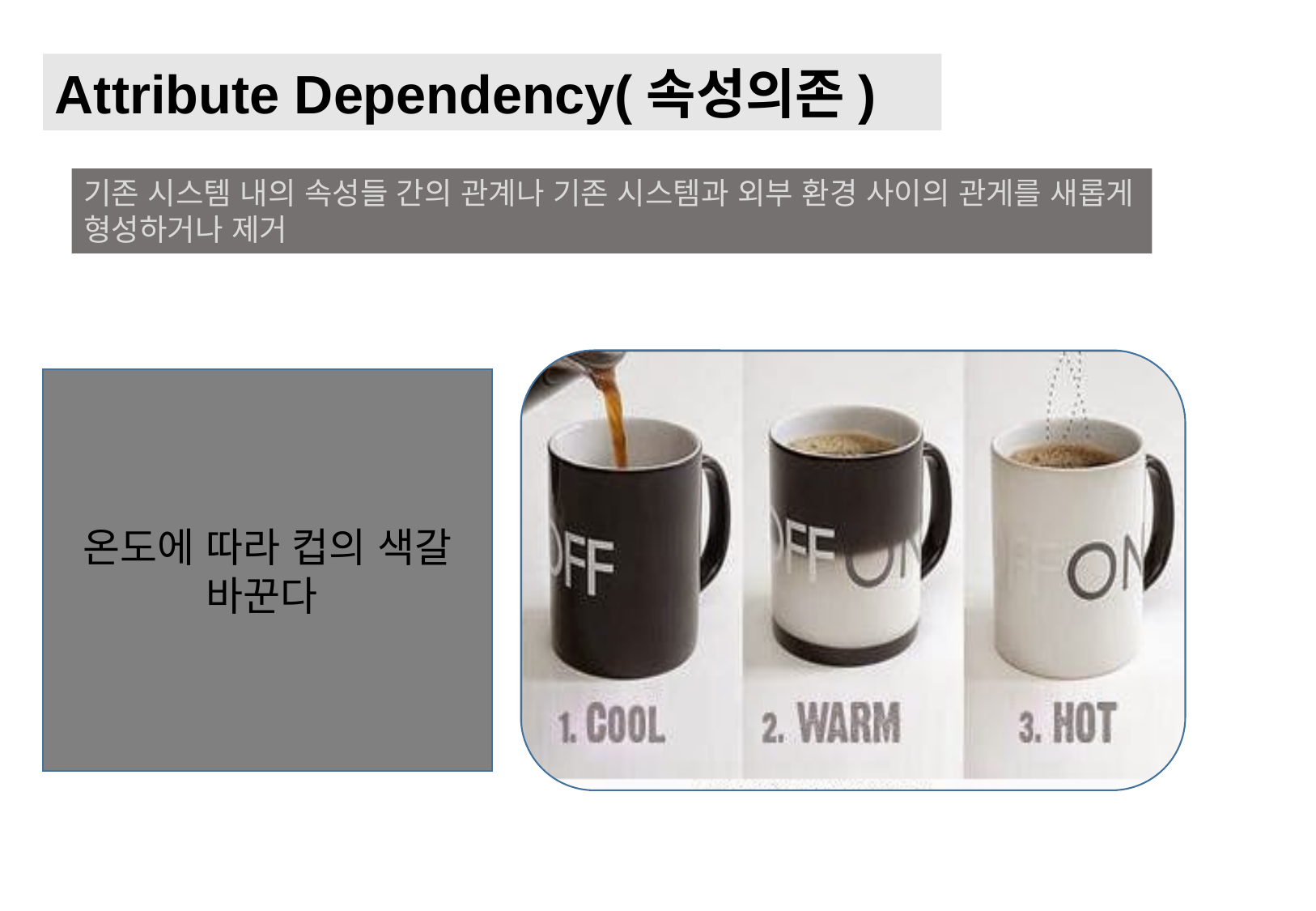

Attribute Dependency(속성의존)
기존 시스템 내의 속성들 간의 관계나 기존 시스템과 외부 환경 사이의 관게를 새롭게 형성하거나 제거

온도에 따라 컵의 색갈 바꾼다